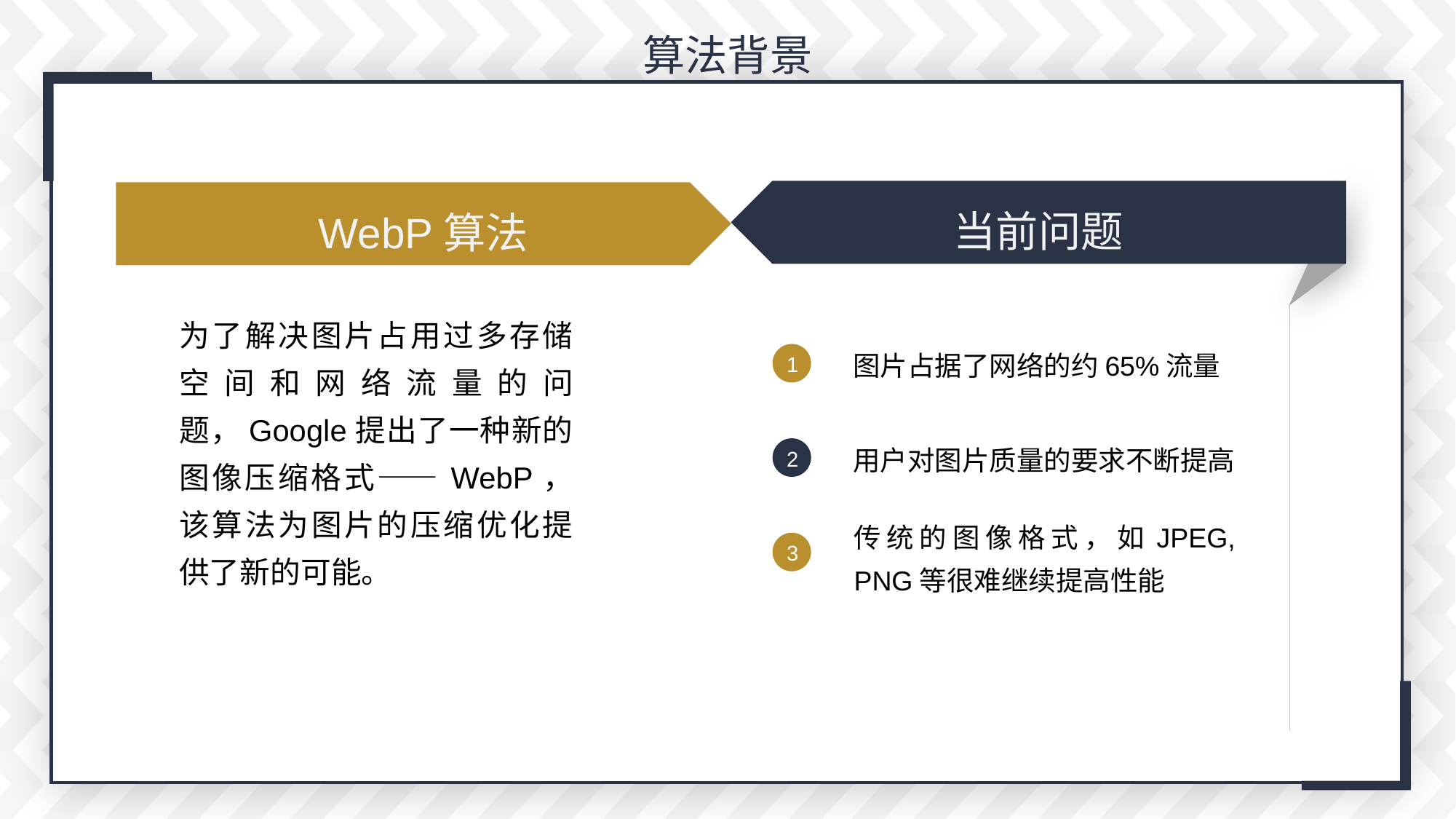

算法背景

当前问题

WebP算法
为了解决图片占用过多存储空间和网络流量的问题，Google提出了一种新的图像压缩格式——WebP，该算法为图片的压缩优化提供了新的可能。

图片占据了网络的约65%流量
1

用户对图片质量的要求不断提高
2

传统的图像格式，如JPEG, PNG等很难继续提高性能
3